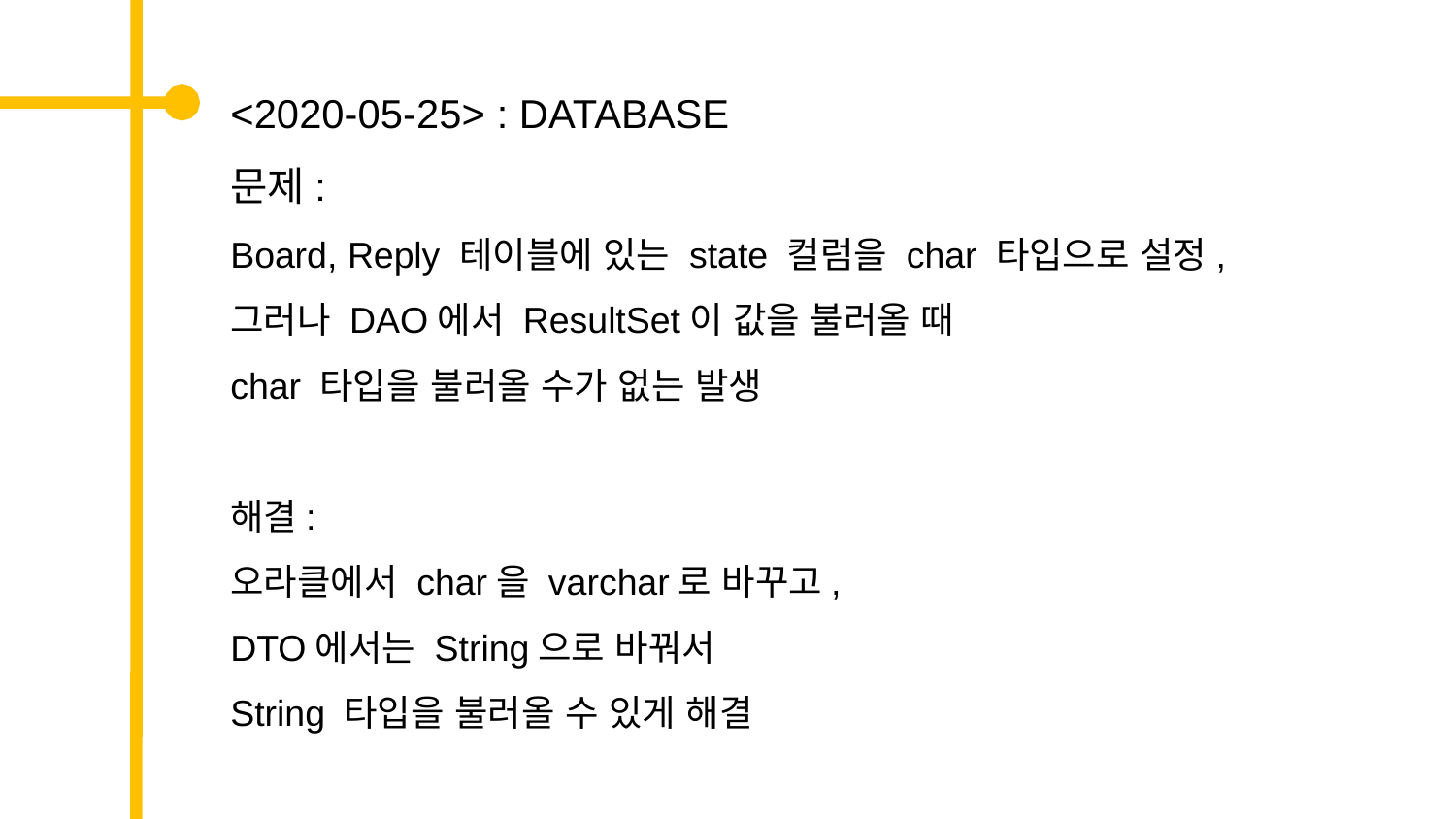

<2020-05-25> : DATABASE
문제:
Board, Reply 테이블에 있는 state 컬럼을 char 타입으로 설정,
그러나 DAO에서 ResultSet이 값을 불러올 때
char 타입을 불러올 수가 없는 발생

해결:
오라클에서 char을 varchar로 바꾸고,
DTO에서는 String으로 바꿔서
String 타입을 불러올 수 있게 해결